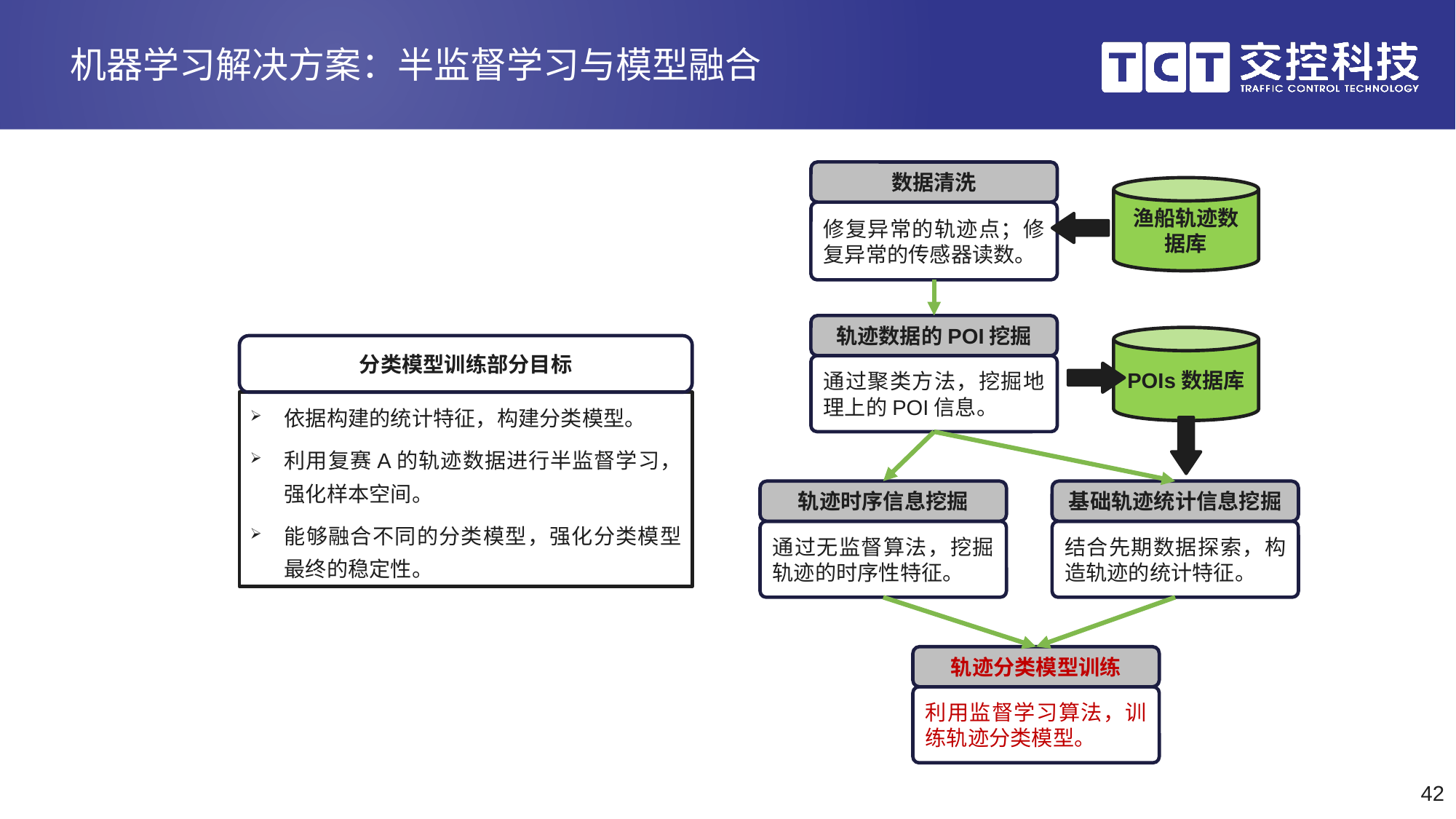

# 机器学习解决方案：半监督学习与模型融合
数据清洗
修复异常的轨迹点；修复异常的传感器读数。
渔船轨迹数据库

轨迹数据的POI挖掘
通过聚类方法，挖掘地理上的POI信息。
POIs数据库
分类模型训练部分目标
依据构建的统计特征，构建分类模型。
利用复赛A的轨迹数据进行半监督学习，强化样本空间。
能够融合不同的分类模型，强化分类模型最终的稳定性。

轨迹时序信息挖掘
通过无监督算法，挖掘轨迹的时序性特征。
基础轨迹统计信息挖掘
结合先期数据探索，构造轨迹的统计特征。
轨迹分类模型训练
利用监督学习算法，训练轨迹分类模型。
42